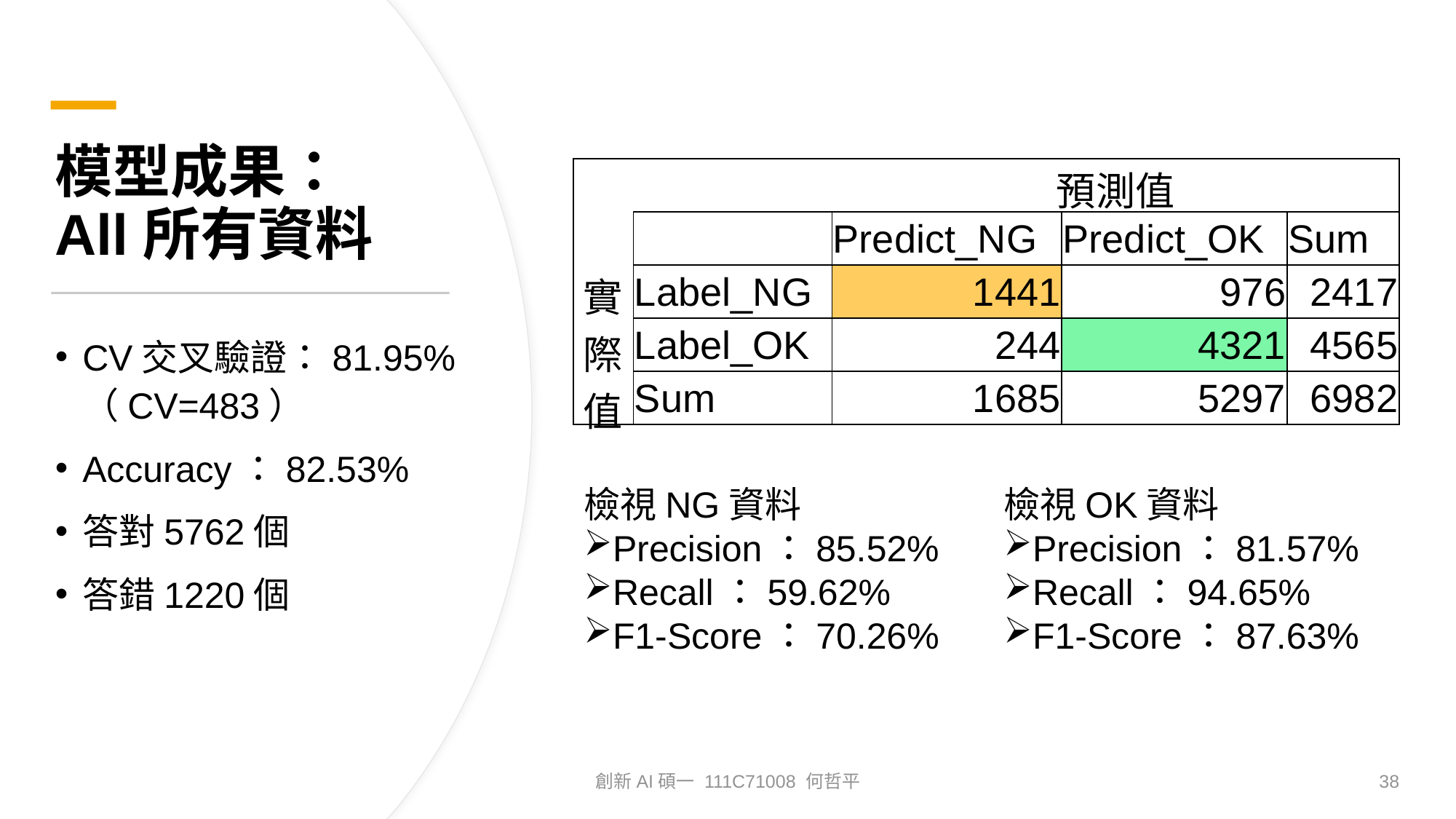

# 模型成果： All所有資料
|  |  | 預測值 |  |  |
| --- | --- | --- | --- | --- |
|  |  | Predict\_NG | Predict\_OK | Sum |
| 實 際 值 | Label\_NG | 1441 | 976 | 2417 |
|  | Label\_OK | 244 | 4321 | 4565 |
|  | Sum | 1685 | 5297 | 6982 |

CV交叉驗證：81.95%
（CV=483）
Accuracy：82.53%
答對5762個
答錯1220個
檢視NG資料
Precision：85.52%
Recall：59.62%
F1-Score：70.26%

檢視OK資料
Precision：81.57%
Recall：94.65%
F1-Score：87.63%

創新AI碩一 111C71008 何哲平
38